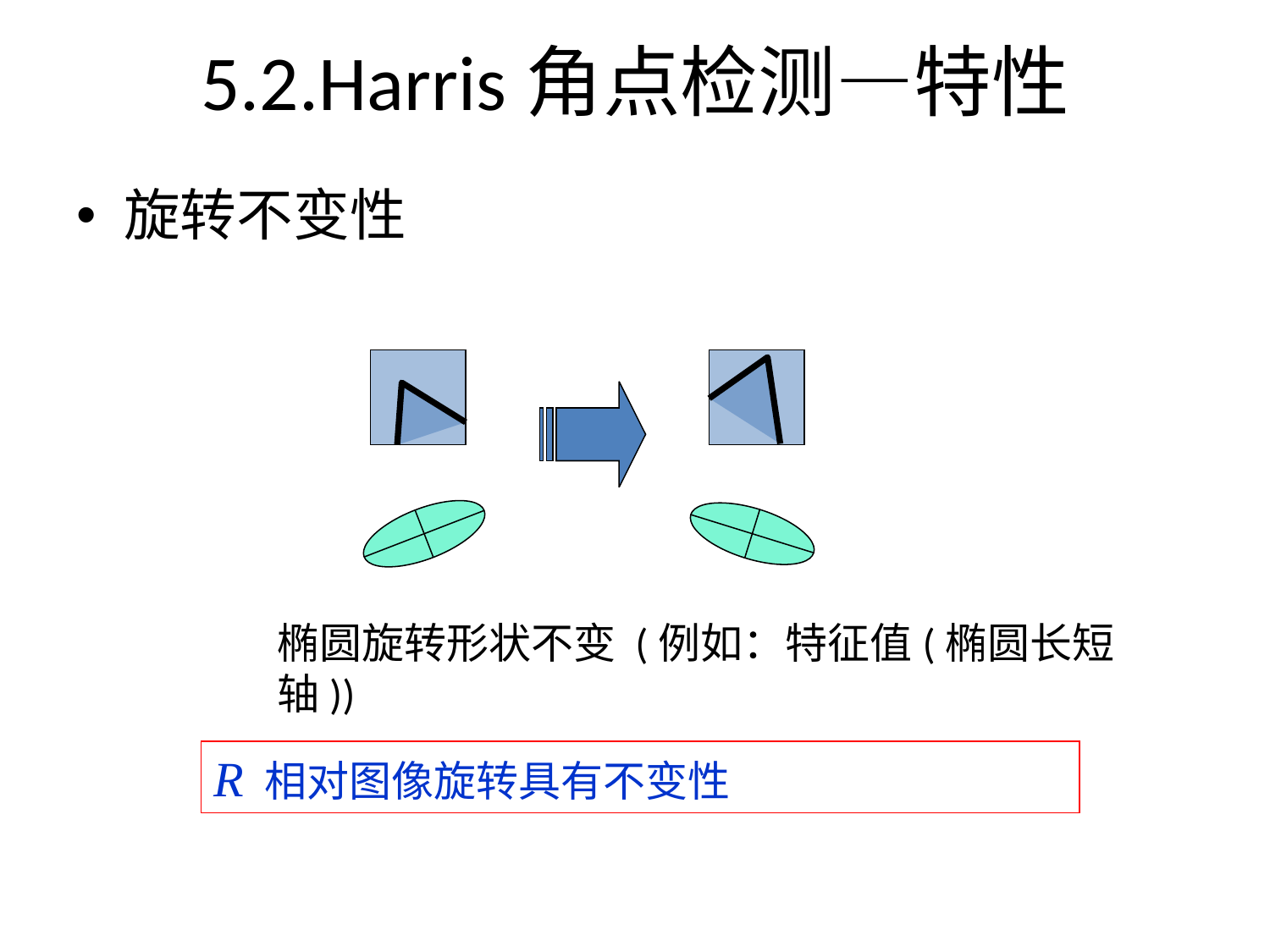

5.2.Harris角点检测—特性
旋转不变性

椭圆旋转形状不变 (例如：特征值(椭圆长短轴))
R 相对图像旋转具有不变性